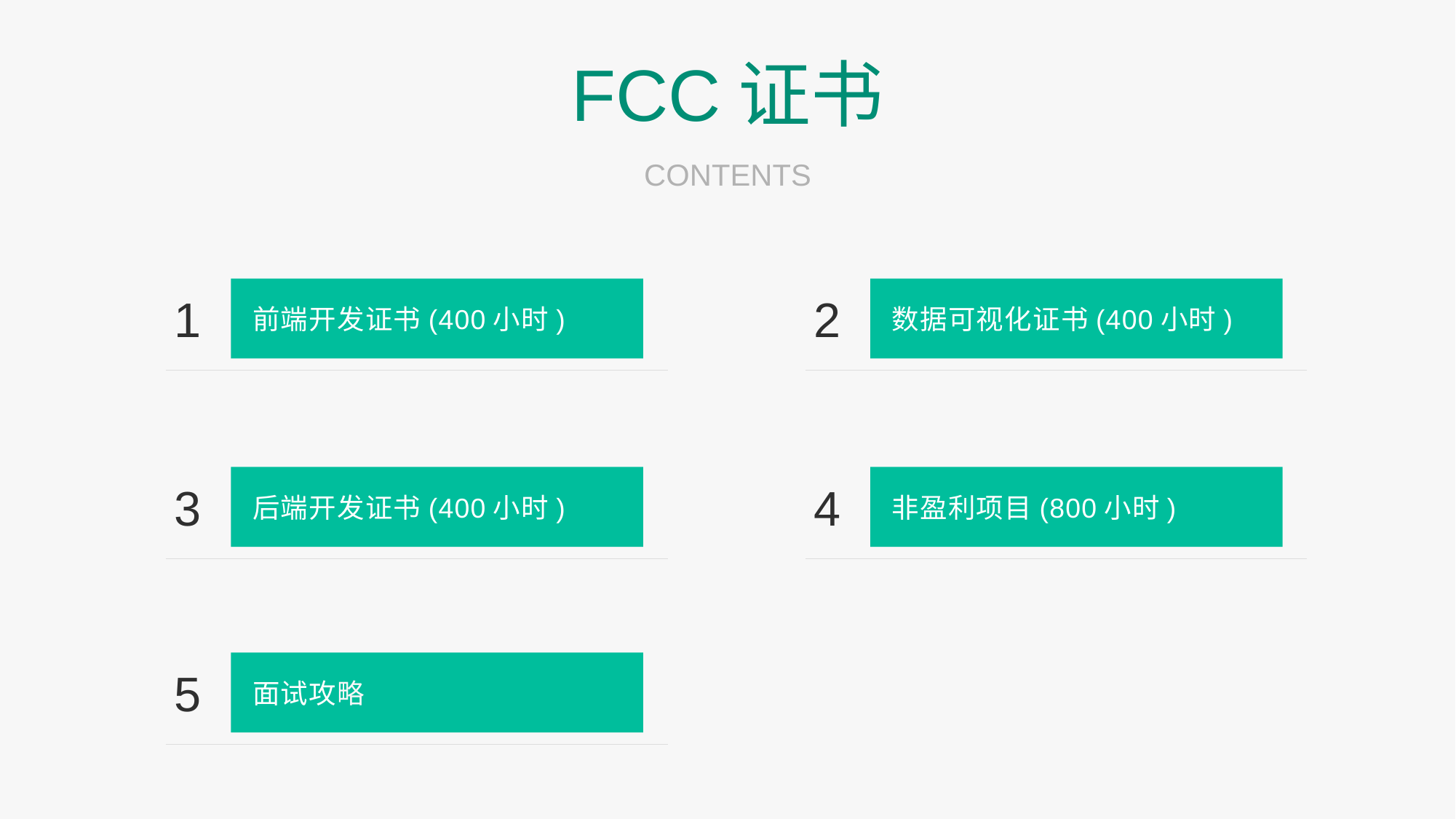

FCC证书
CONTENTS
1
前端开发证书(400小时)
2
数据可视化证书(400小时)
3
后端开发证书(400小时)
4
非盈利项目(800小时)
5
面试攻略